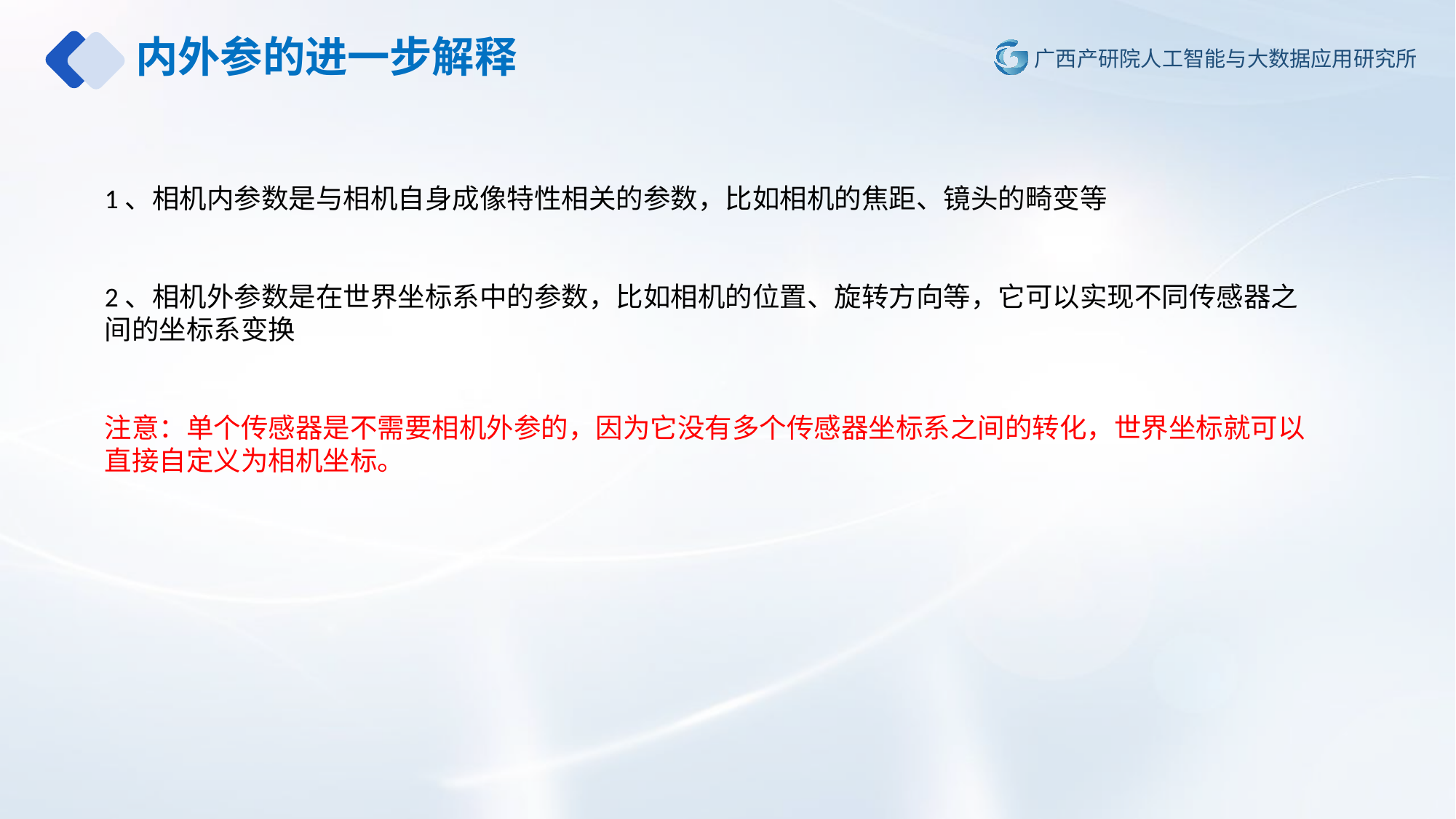

内外参的进一步解释

1、相机内参数是与相机自身成像特性相关的参数，比如相机的焦距、镜头的畸变等

2、相机外参数是在世界坐标系中的参数，比如相机的位置、旋转方向等，它可以实现不同传感器之间的坐标系变换

注意：单个传感器是不需要相机外参的，因为它没有多个传感器坐标系之间的转化，世界坐标就可以直接自定义为相机坐标。